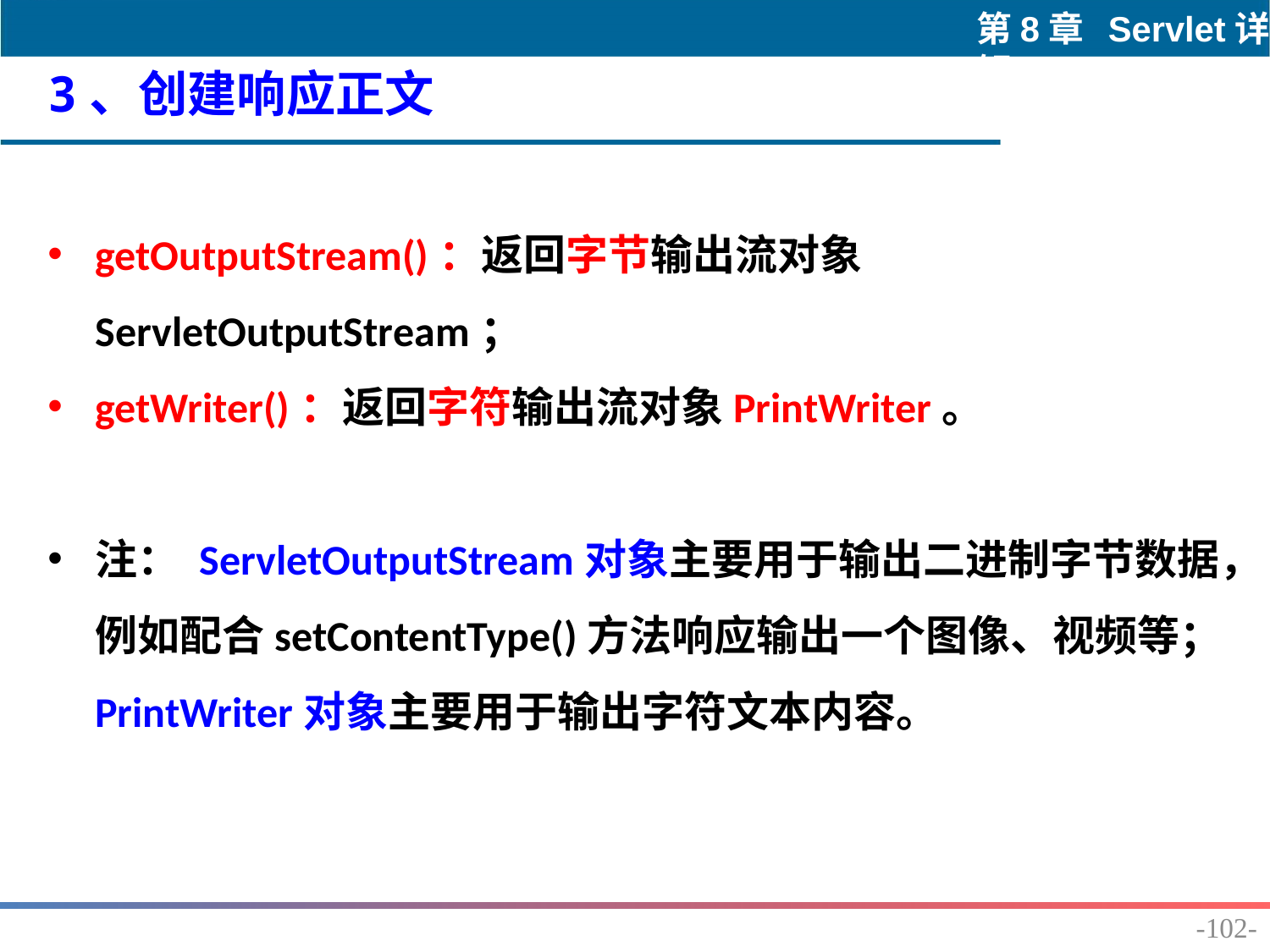

3、创建响应正文
getOutputStream()：返回字节输出流对象ServletOutputStream；
getWriter()：返回字符输出流对象PrintWriter。

注： ServletOutputStream对象主要用于输出二进制字节数据，例如配合setContentType()方法响应输出一个图像、视频等； PrintWriter对象主要用于输出字符文本内容。
-102-